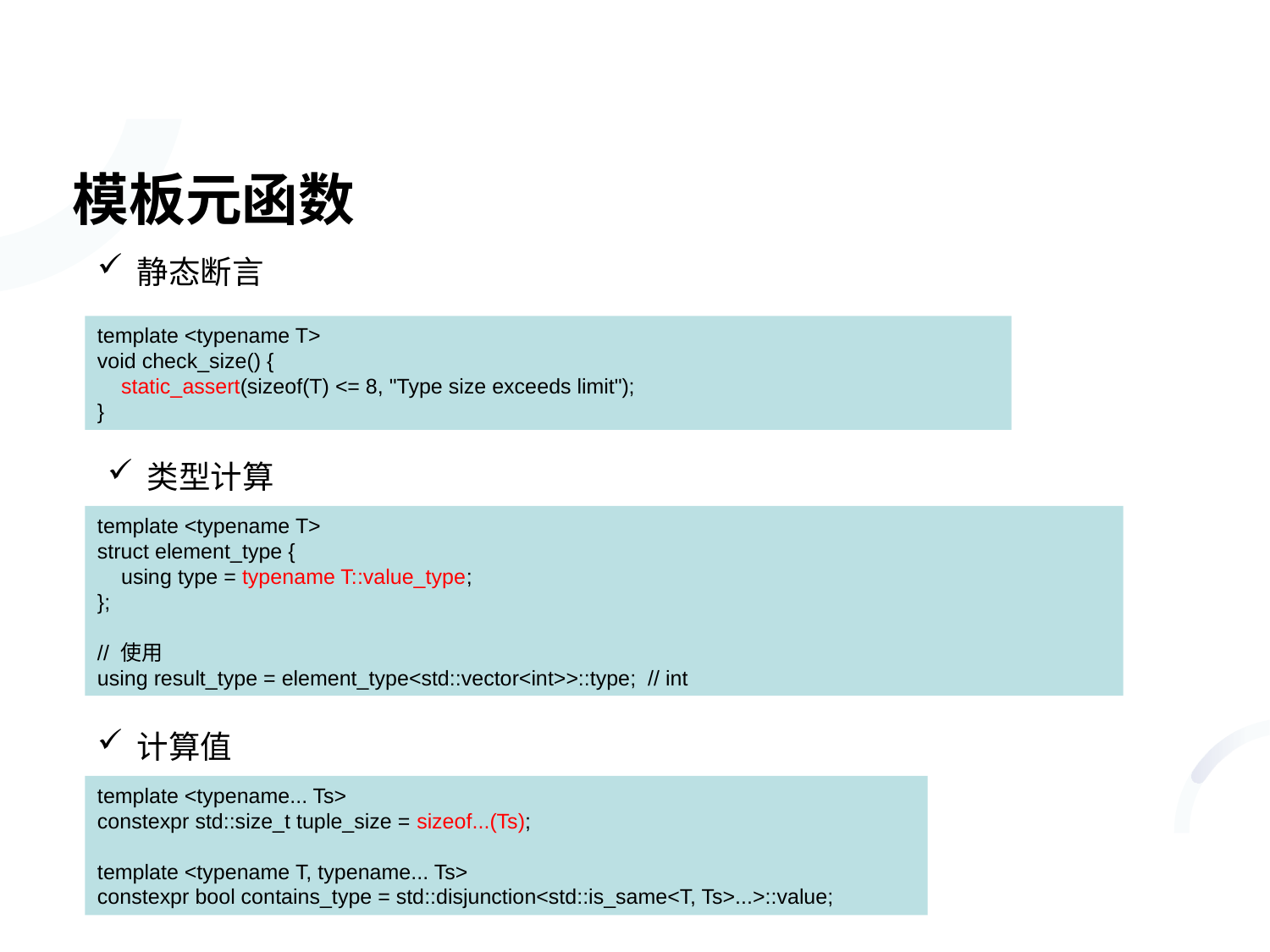

# 模板元函数
静态断言
template <typename T>
void check_size() {
    static_assert(sizeof(T) <= 8, "Type size exceeds limit");
}
类型计算
template <typename T>
struct element_type {
    using type = typename T::value_type;
};

// 使用
using result_type = element_type<std::vector<int>>::type;  // int
计算值
template <typename... Ts>
constexpr std::size_t tuple_size = sizeof...(Ts);

template <typename T, typename... Ts>
constexpr bool contains_type = std::disjunction<std::is_same<T, Ts>...>::value;